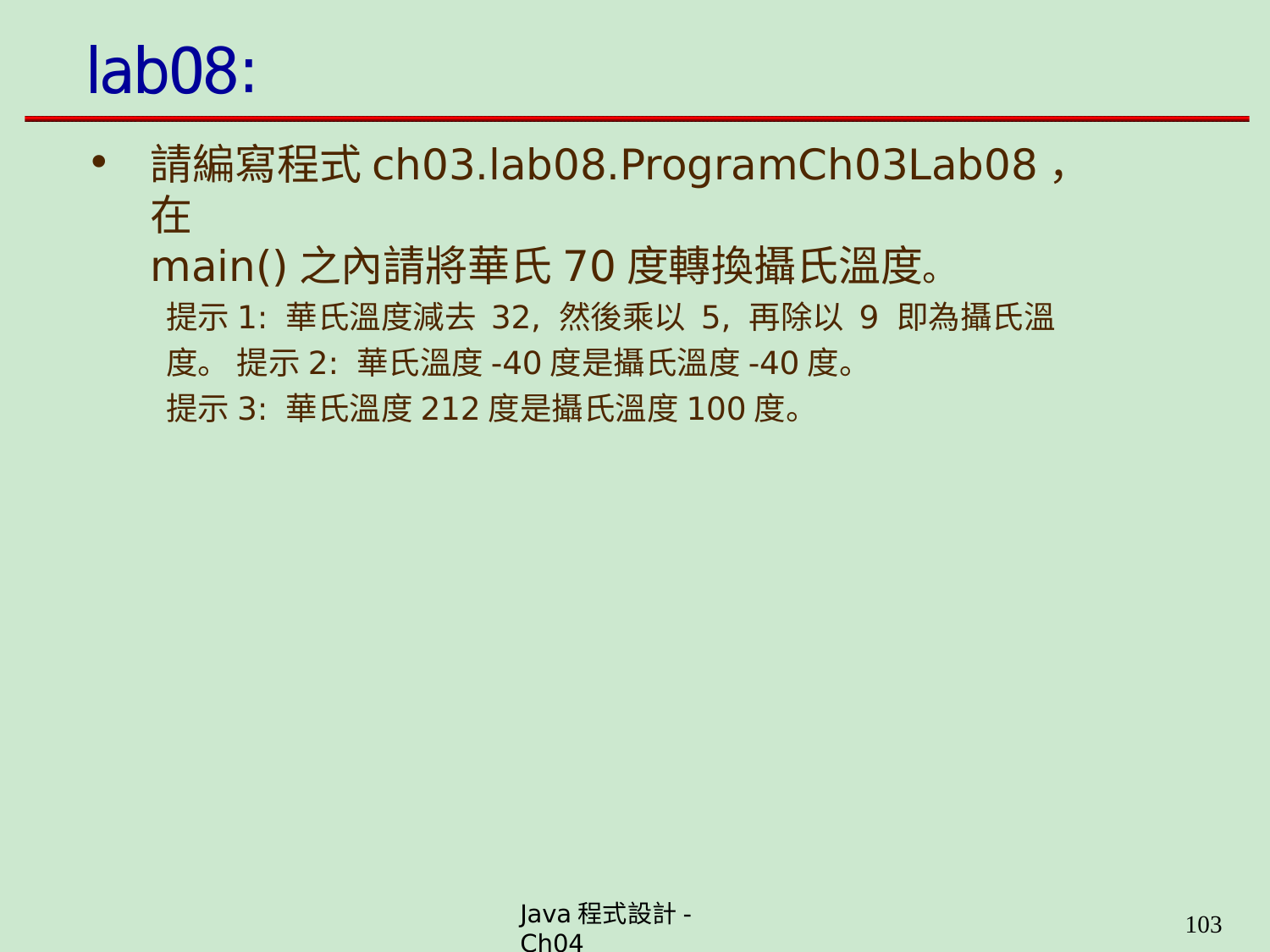

# lab08:
請編寫程式ch03.lab08.ProgramCh03Lab08，在
main()之內請將華氏70度轉換攝氏溫度。
提示1: 華氏溫度減去 32, 然後乘以 5, 再除以 9 即為攝氏溫度。 提示2: 華氏溫度-40度是攝氏溫度-40度。
提示3: 華氏溫度212度是攝氏溫度100度。
Java程式設計-Ch04
103